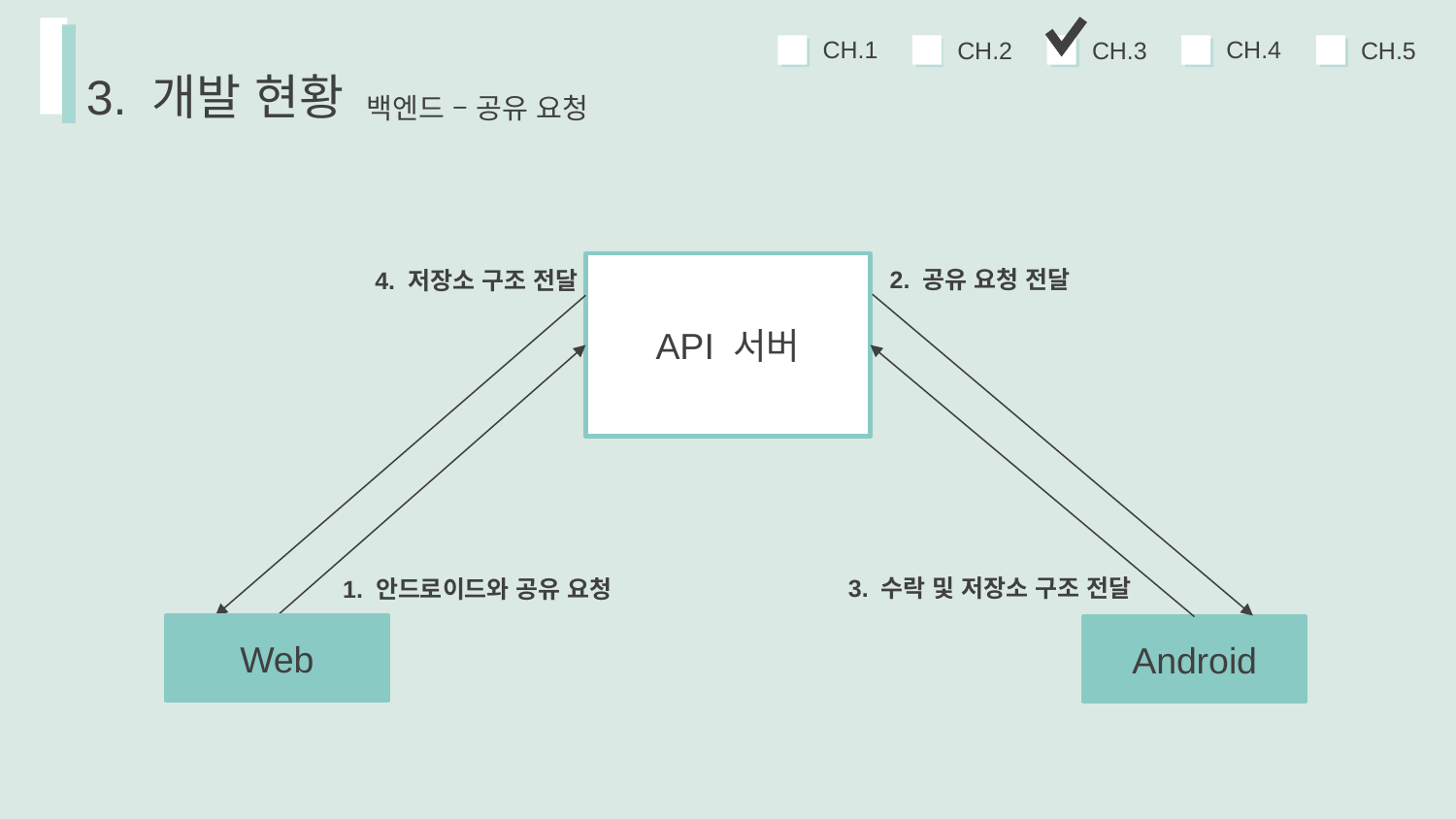

CH.4
CH.1
CH.5
CH.3
CH.2
3. 개발 현황
백엔드 – 공유 요청
API 서버
2. 공유 요청 전달
4. 저장소 구조 전달
3. 수락 및 저장소 구조 전달
1. 안드로이드와 공유 요청
Web
Android